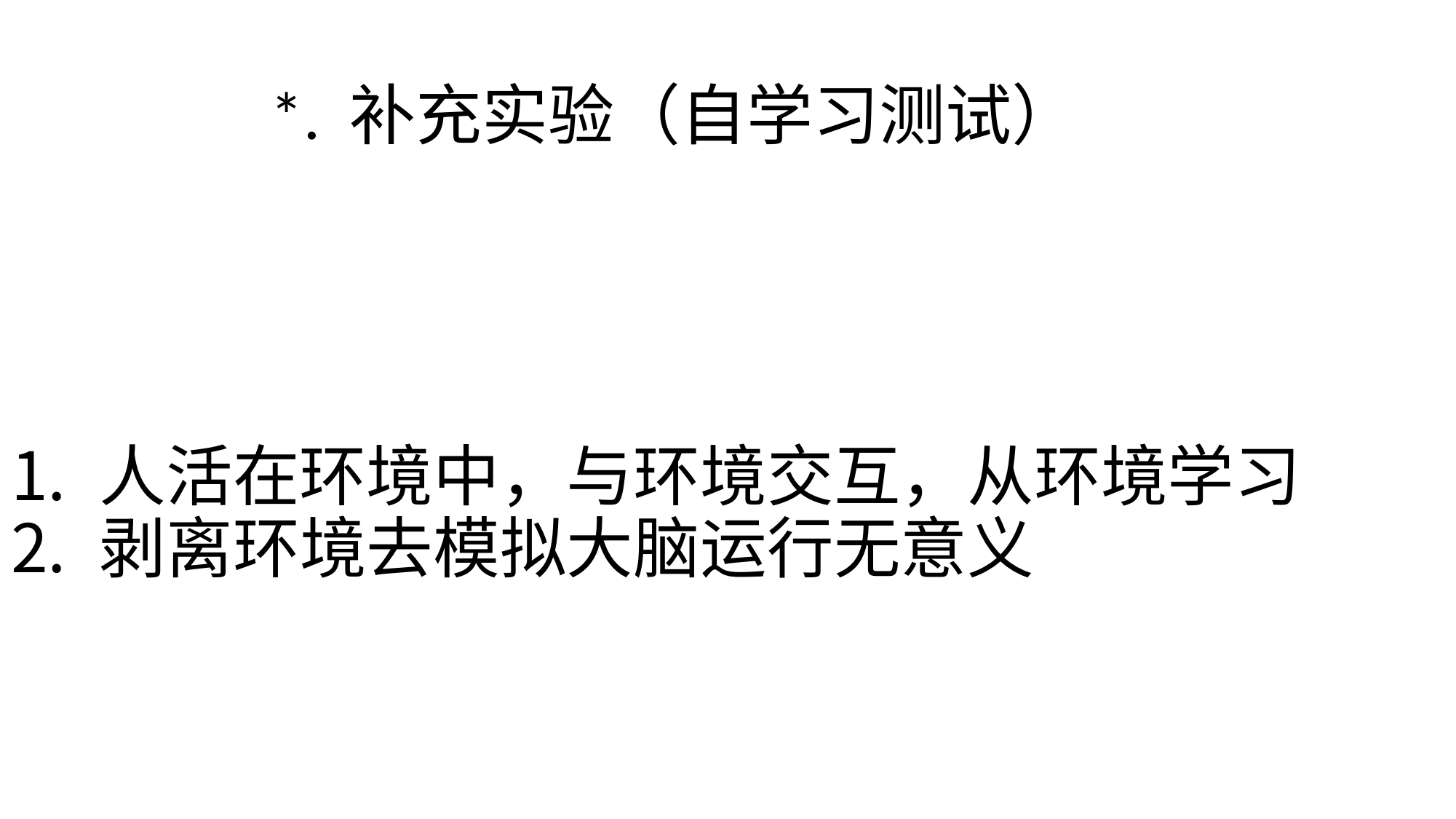

*. 补充实验（自学习测试）

人活在环境中，与环境交互，从环境学习
剥离环境去模拟大脑运行无意义